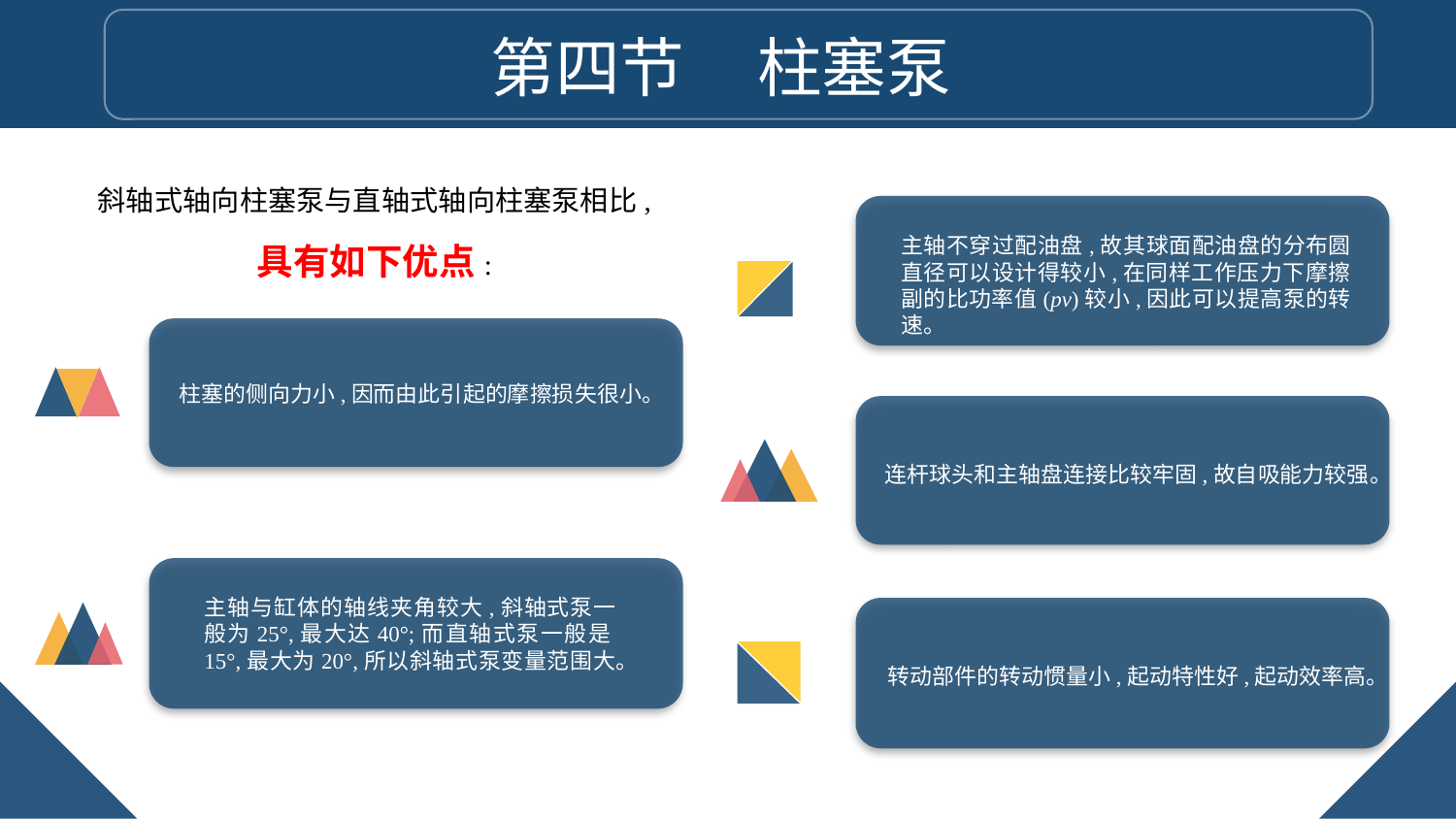

第四节     柱塞泵
斜轴式轴向柱塞泵与直轴式轴向柱塞泵相比,
具有如下优点:
主轴不穿过配油盘,故其球面配油盘的分布圆直径可以设计得较小,在同样工作压力下摩擦副的比功率值(pv)较小,因此可以提高泵的转速。
柱塞的侧向力小,因而由此引起的摩擦损失很小。
连杆球头和主轴盘连接比较牢固,故自吸能力较强。
主轴与缸体的轴线夹角较大,斜轴式泵一般为25°,最大达40°;而直轴式泵一般是15°,最大为20°,所以斜轴式泵变量范围大。
转动部件的转动惯量小,起动特性好,起动效率高。